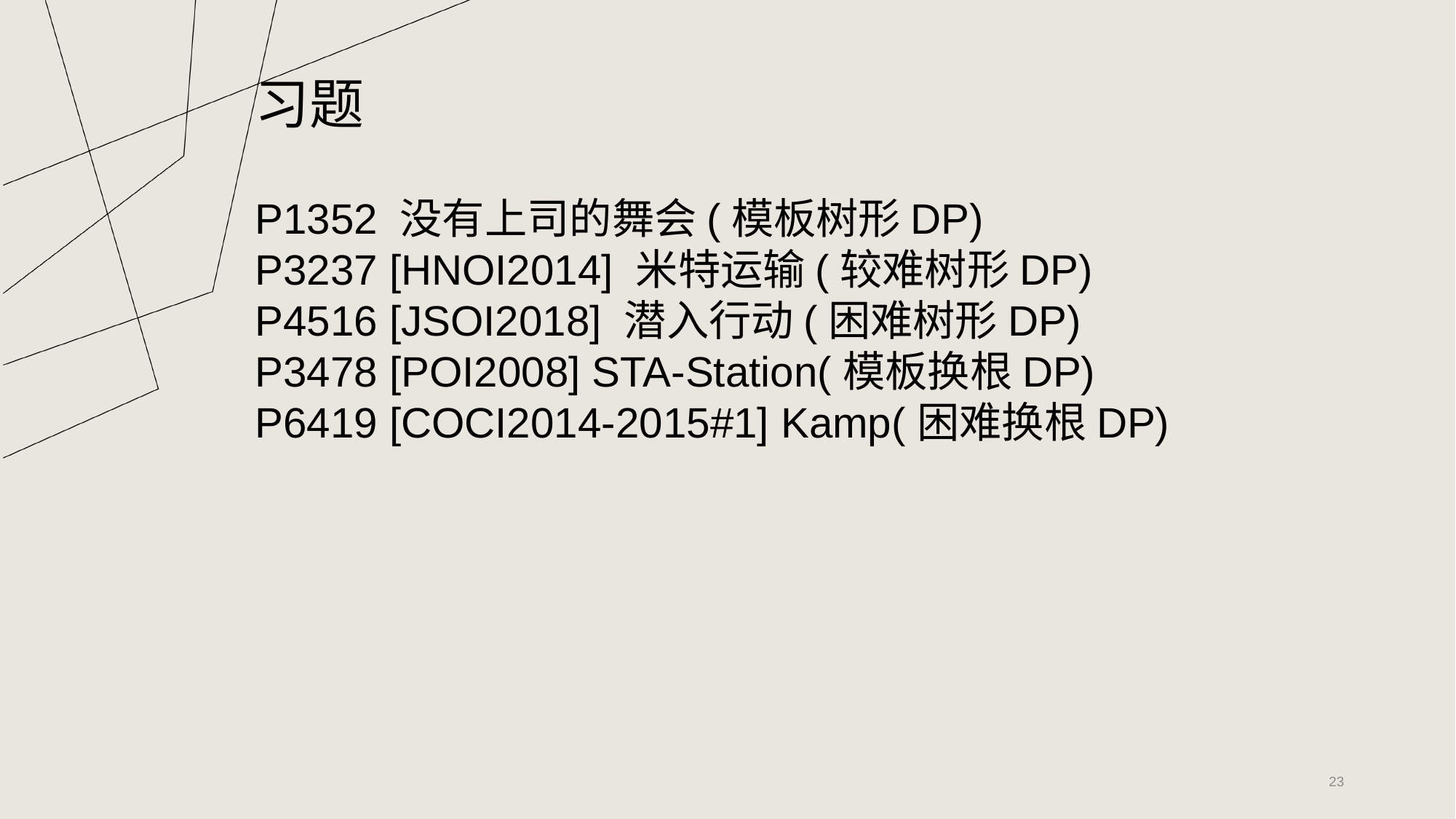

习题
P1352 没有上司的舞会(模板树形DP)
P3237 [HNOI2014] 米特运输(较难树形DP)
P4516 [JSOI2018] 潜入行动(困难树形DP)
P3478 [POI2008] STA-Station(模板换根DP)
P6419 [COCI2014-2015#1] Kamp(困难换根DP)
23